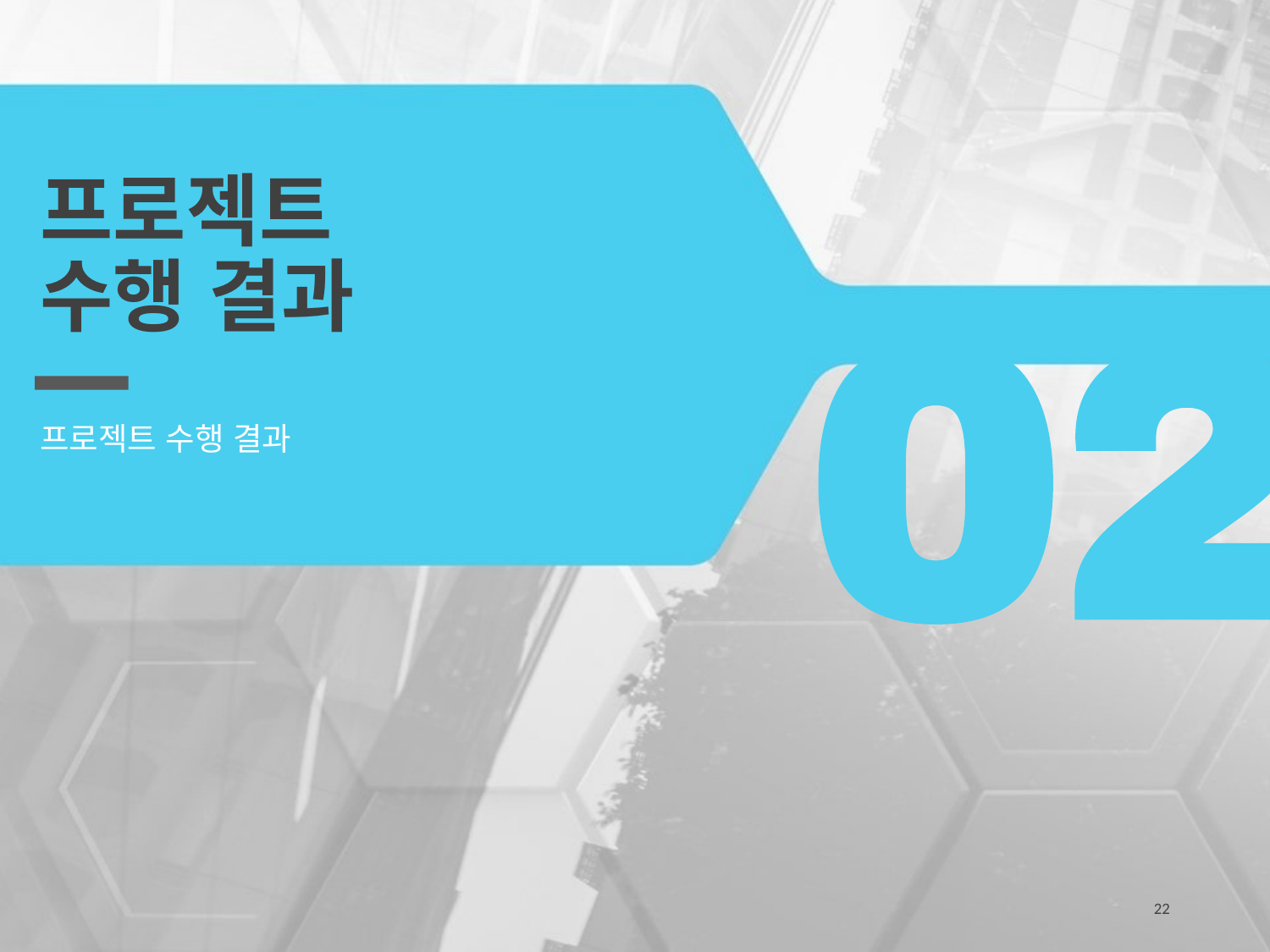

# 프로젝트 수행 결과
02
프로젝트 수행 결과
22